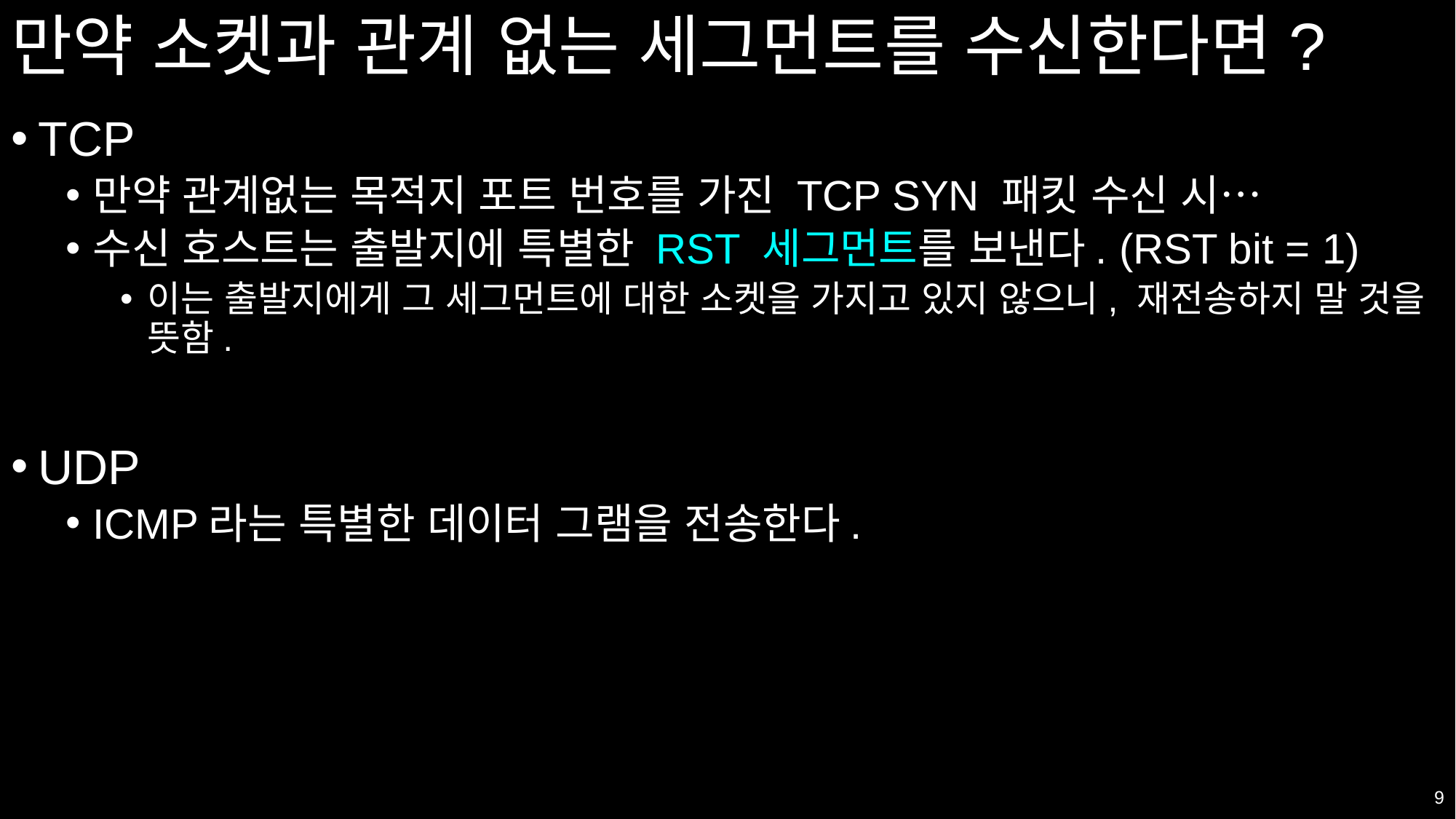

# 만약 소켓과 관계 없는 세그먼트를 수신한다면?
TCP
만약 관계없는 목적지 포트 번호를 가진 TCP SYN 패킷 수신 시…
수신 호스트는 출발지에 특별한 RST 세그먼트를 보낸다. (RST bit = 1)
이는 출발지에게 그 세그먼트에 대한 소켓을 가지고 있지 않으니, 재전송하지 말 것을 뜻함.

UDP
ICMP라는 특별한 데이터 그램을 전송한다.
9